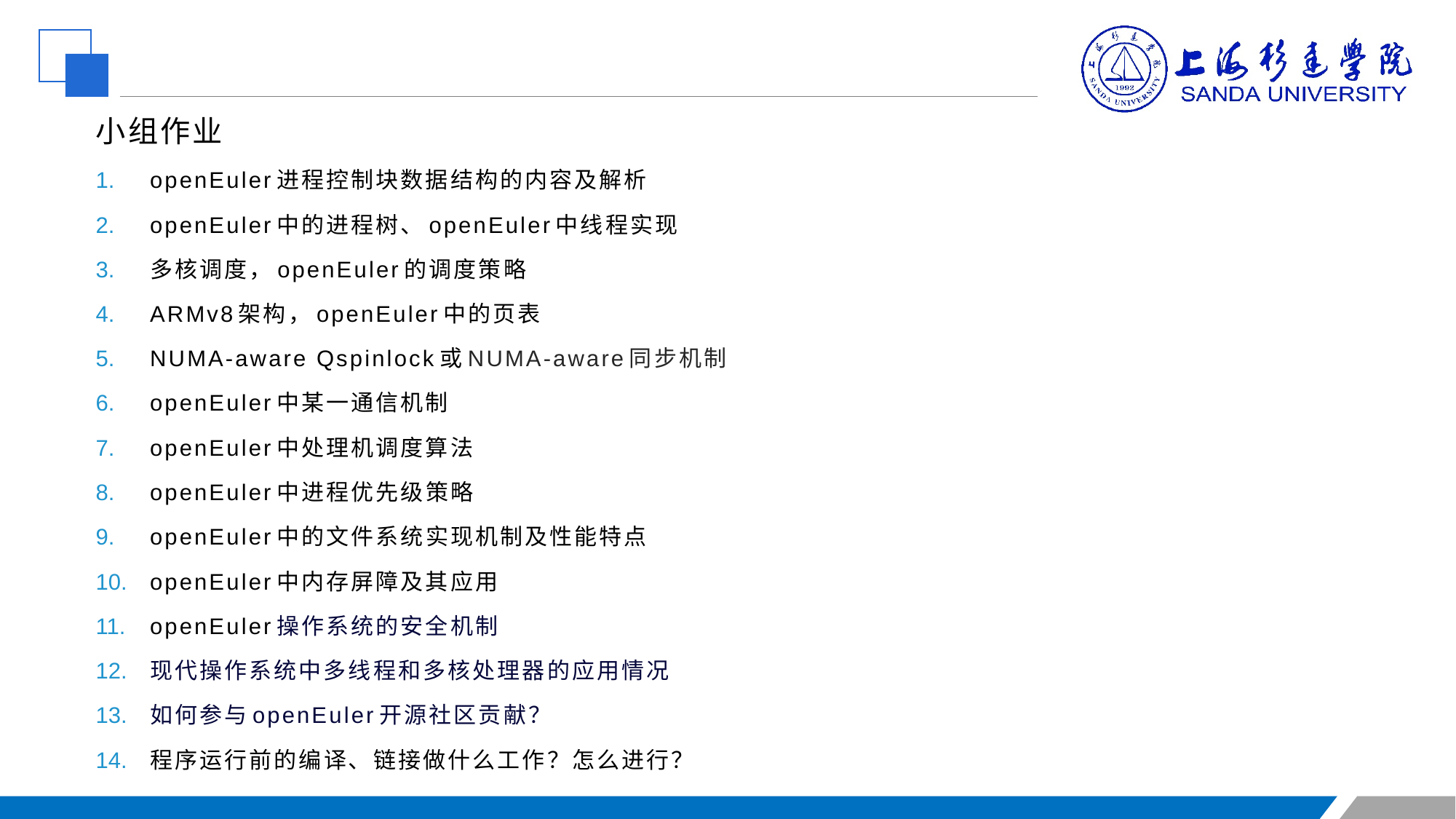

小组作业
openEuler进程控制块数据结构的内容及解析
openEuler中的进程树、openEuler中线程实现
多核调度，openEuler的调度策略
ARMv8架构，openEuler中的页表
NUMA-aware Qspinlock或NUMA-aware同步机制
openEuler中某一通信机制
openEuler中处理机调度算法
openEuler中进程优先级策略
openEuler中的文件系统实现机制及性能特点
openEuler中内存屏障及其应用
openEuler操作系统的安全机制
现代操作系统中多线程和多核处理器的应用情况
如何参与openEuler开源社区贡献？
程序运行前的编译、链接做什么工作？怎么进行？